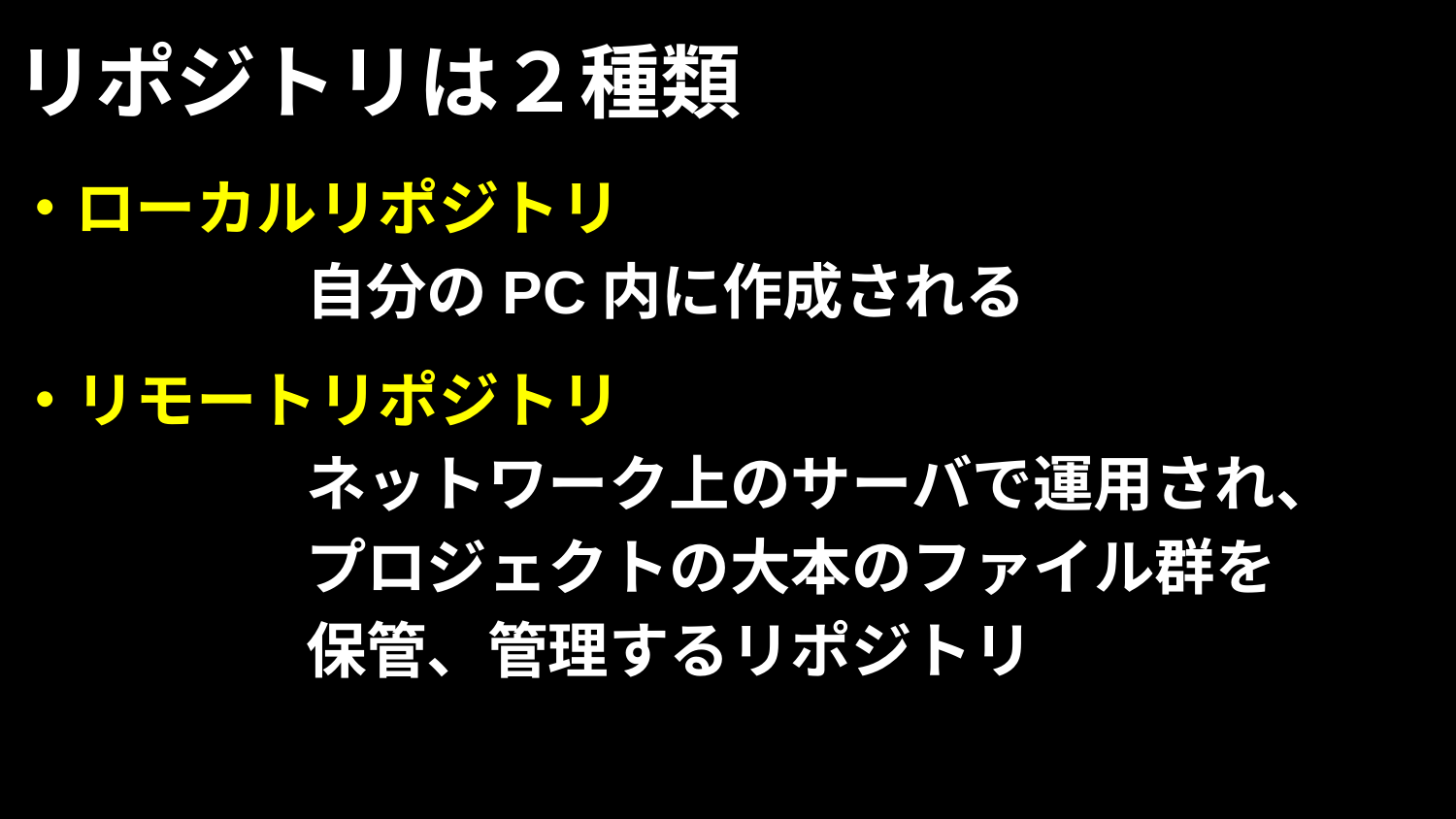

# リポジトリは２種類
・ローカルリポジトリ
		自分のPC内に作成される
・リモートリポジトリ
		ネットワーク上のサーバで運用され、
		プロジェクトの大本のファイル群を
		保管、管理するリポジトリ